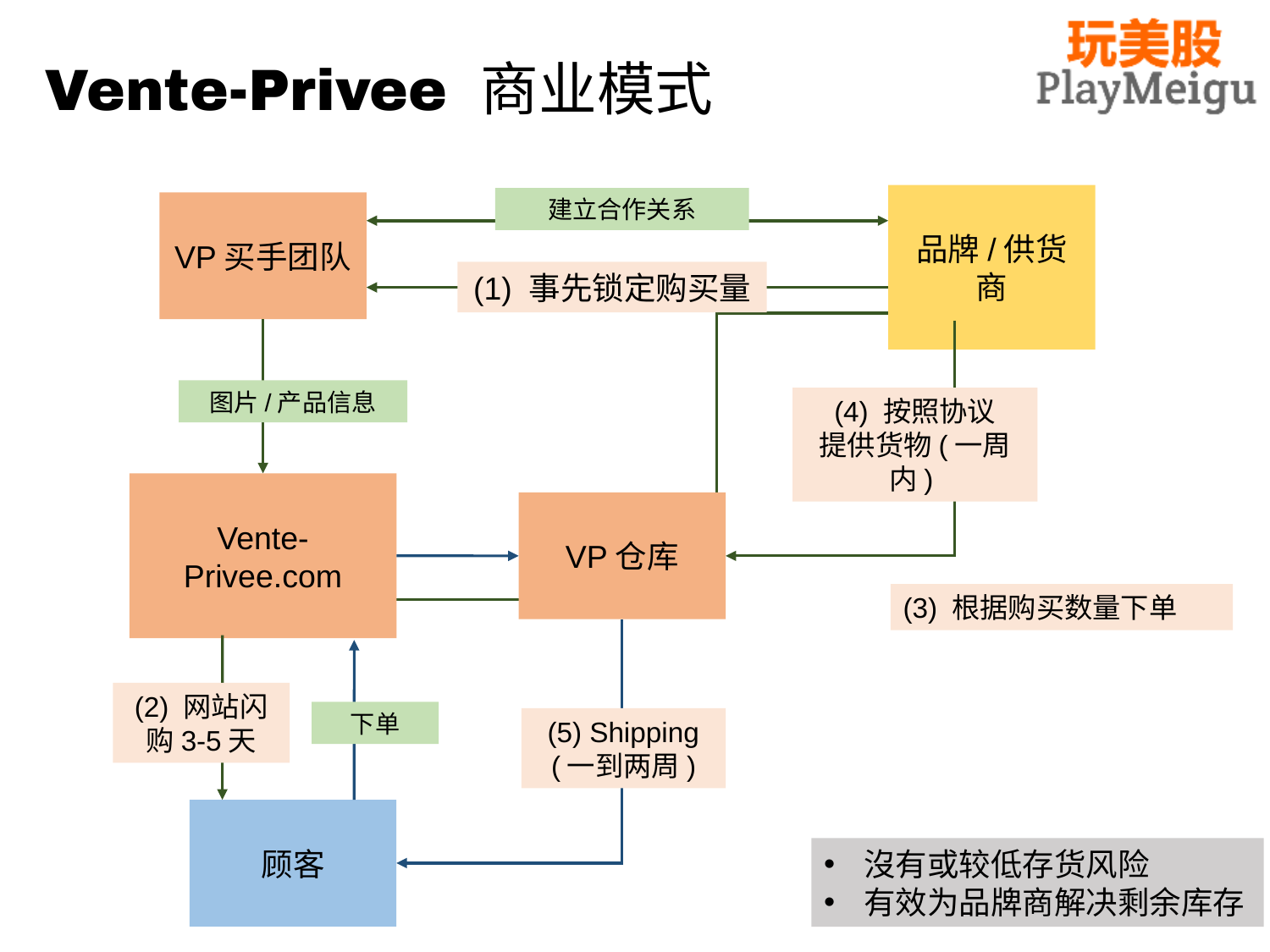

# Vente-Privee 商业模式

品牌/供货商

建立合作关系
(1) 事先锁定购买量

VP买手团队

图片/产品信息
(4) 按照协议
提供货物(一周内)

Vente-Privee.com

VP仓库

(3) 根据购买数量下单
(2) 网站闪购3-5天
下单
(5) Shipping (一到两周)

顾客

沒有或较低存货风险
有效为品牌商解决剩余库存